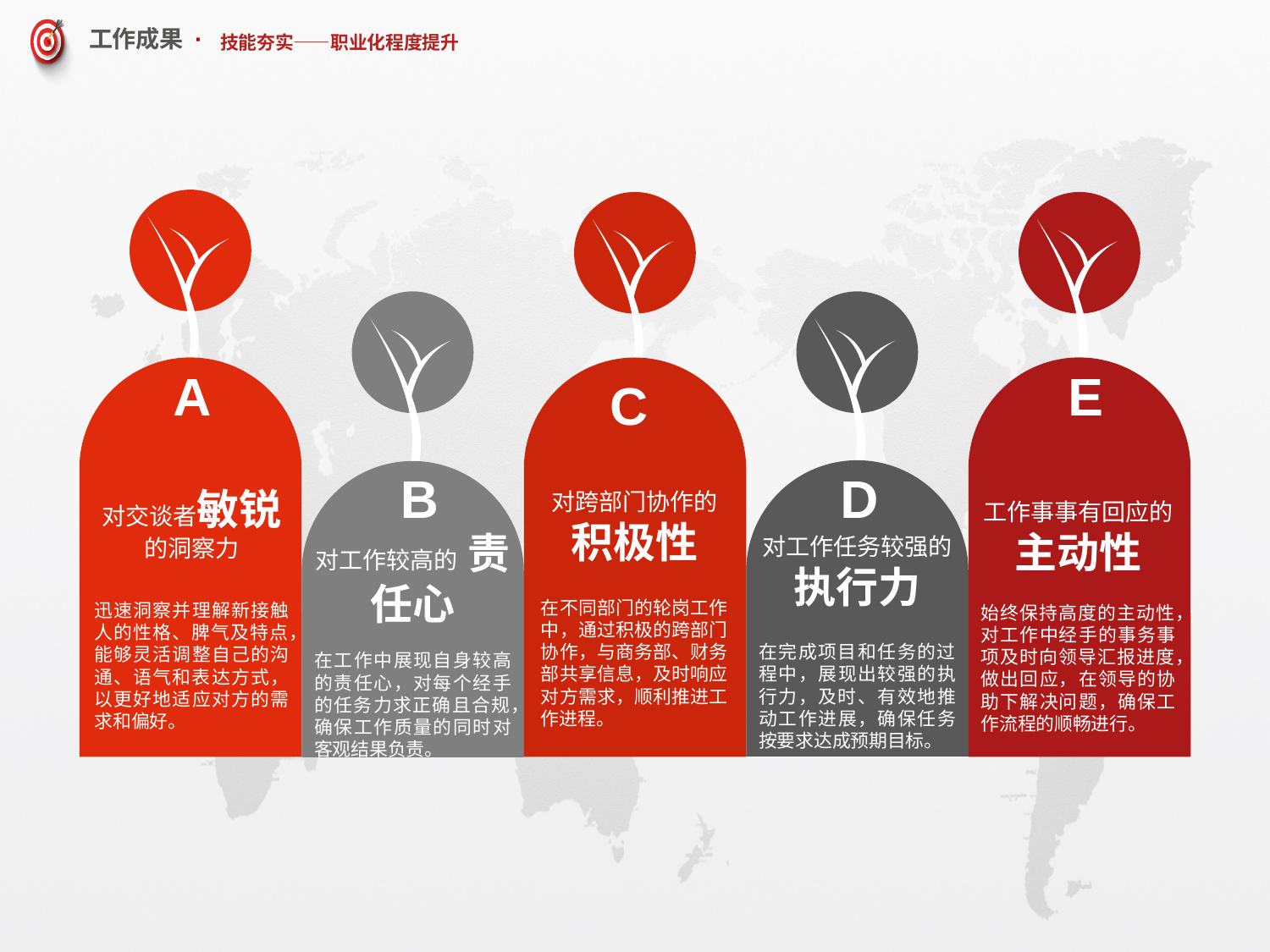

# 技能夯实——职业化程度提升

A
E

C
B
D

对交谈者敏锐的洞察力

迅速洞察并理解新接触人的性格、脾气及特点，能够灵活调整自己的沟通、语气和表达方式，以更好地适应对方的需求和偏好。

对跨部门协作的积极性

在不同部门的轮岗工作中，通过积极的跨部门协作，与商务部、财务部共享信息，及时响应对方需求，顺利推进工作进程。

工作事事有回应的主动性
始终保持高度的主动性，对工作中经手的事务事项及时向领导汇报进度，做出回应，在领导的协助下解决问题，确保工作流程的顺畅进行。
对工作较高的  责任心

在工作中展现自身较高的责任心，对每个经手的任务力求正确且合规，确保工作质量的同时对客观结果负责。
对工作任务较强的执行力

在完成项目和任务的过程中，展现出较强的执行力，及时、有效地推动工作进展，确保任务按要求达成预期目标。